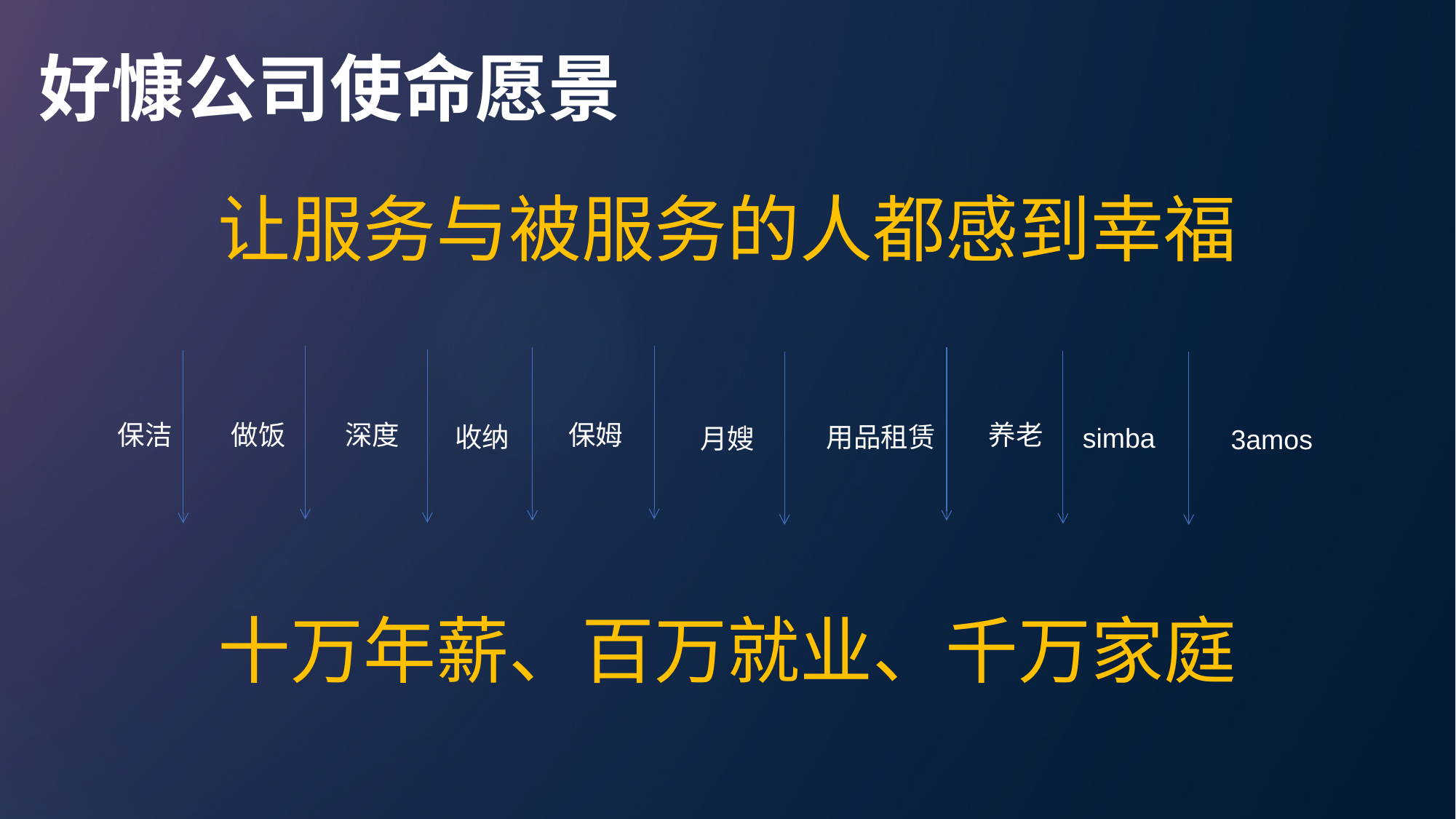

好慷公司使命愿景
让服务与被服务的人都感到幸福
保洁
做饭
养老
深度
保姆
收纳
用品租赁
simba
月嫂
3amos
十万年薪、百万就业、千万家庭